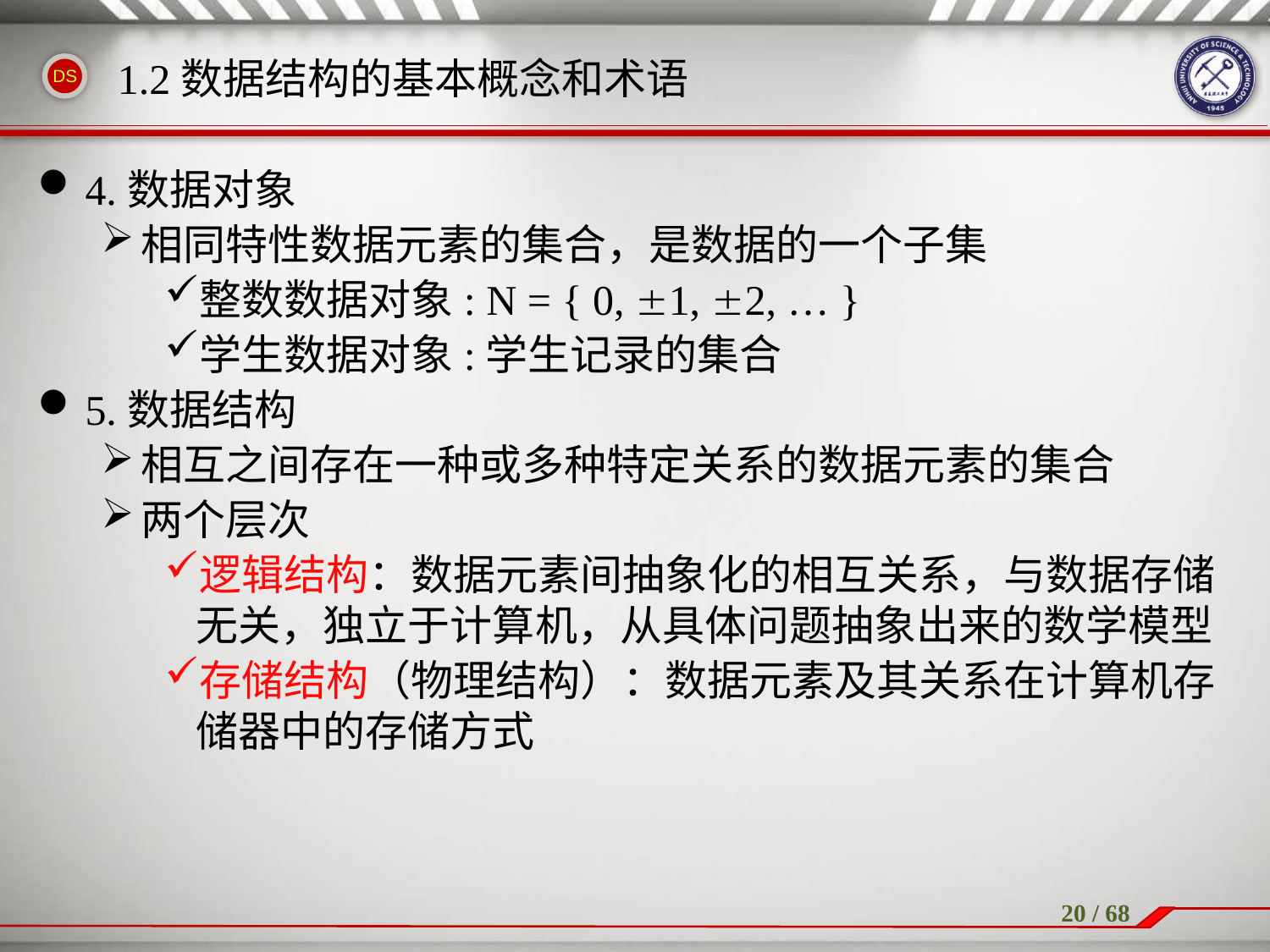

1.2数据结构的基本概念和术语
4.数据对象
相同特性数据元素的集合，是数据的一个子集
整数数据对象: N = { 0, ±1, ±2, … }
学生数据对象:学生记录的集合
5.数据结构
相互之间存在一种或多种特定关系的数据元素的集合
两个层次
逻辑结构：数据元素间抽象化的相互关系，与数据存储无关，独立于计算机，从具体问题抽象出来的数学模型
存储结构（物理结构）：数据元素及其关系在计算机存储器中的存储方式